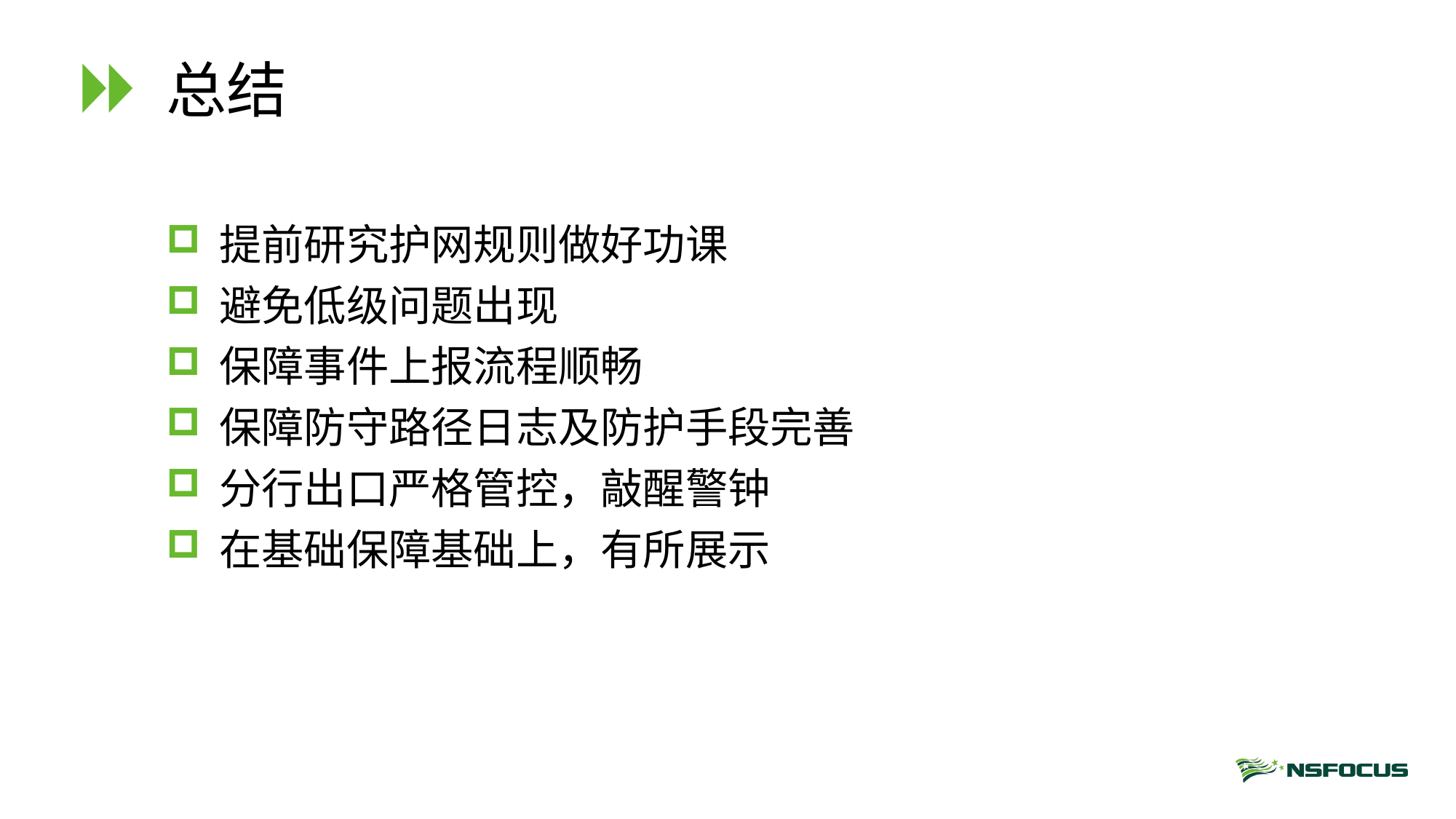

# 总结
提前研究护网规则做好功课
避免低级问题出现
保障事件上报流程顺畅
保障防守路径日志及防护手段完善
分行出口严格管控，敲醒警钟
在基础保障基础上，有所展示